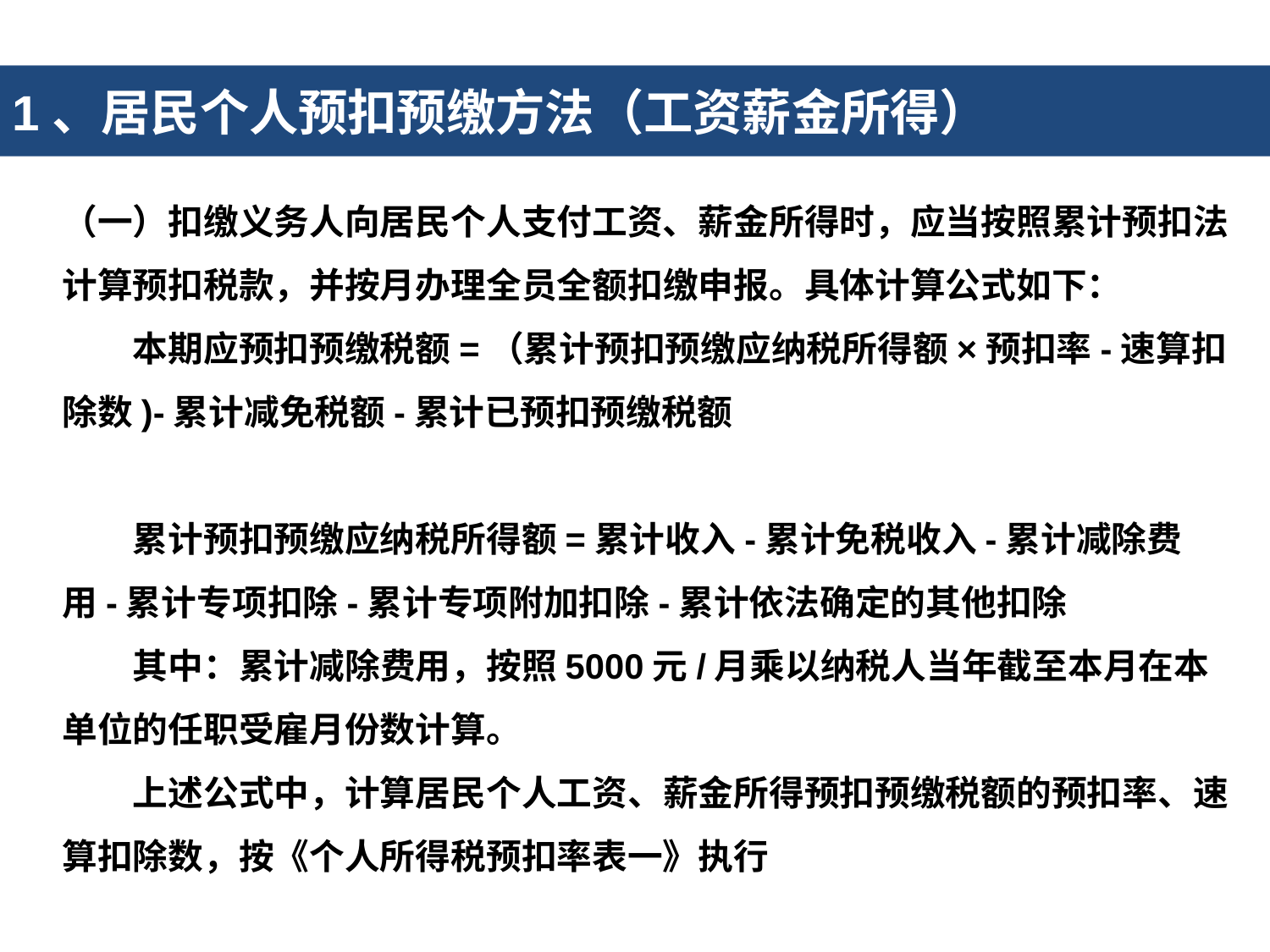

1、居民个人预扣预缴方法（工资薪金所得）
（一）扣缴义务人向居民个人支付工资、薪金所得时，应当按照累计预扣法计算预扣税款，并按月办理全员全额扣缴申报。具体计算公式如下：
　　本期应预扣预缴税额=（累计预扣预缴应纳税所得额×预扣率-速算扣除数)-累计减免税额-累计已预扣预缴税额

　　累计预扣预缴应纳税所得额=累计收入-累计免税收入-累计减除费用-累计专项扣除-累计专项附加扣除-累计依法确定的其他扣除
　　其中：累计减除费用，按照5000元/月乘以纳税人当年截至本月在本单位的任职受雇月份数计算。
　　上述公式中，计算居民个人工资、薪金所得预扣预缴税额的预扣率、速算扣除数，按《个人所得税预扣率表一》执行